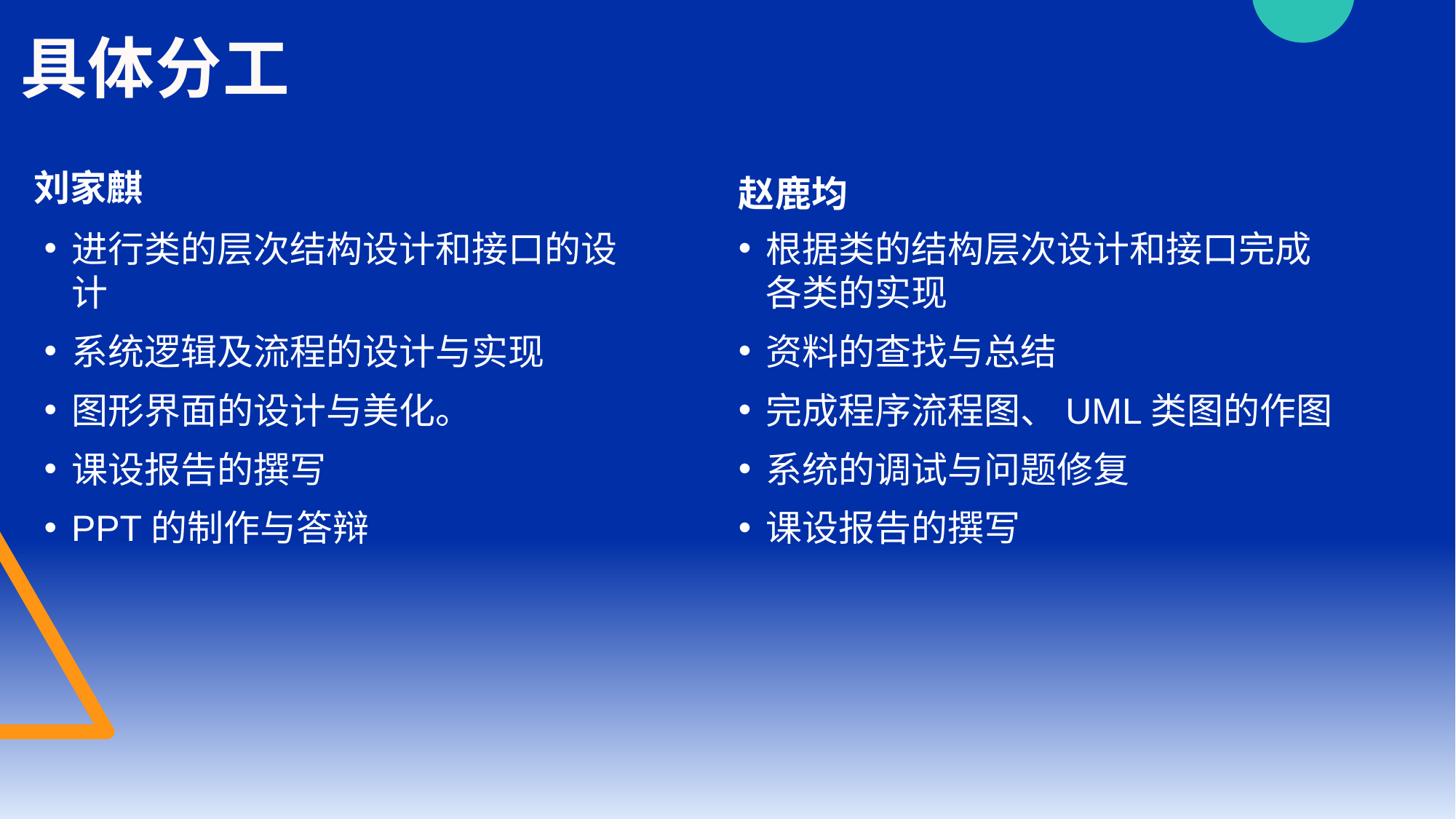

# 具体分工
刘家麒
赵鹿均
进行类的层次结构设计和接口的设计
系统逻辑及流程的设计与实现
图形界面的设计与美化。
课设报告的撰写
PPT的制作与答辩

根据类的结构层次设计和接口完成各类的实现
资料的查找与总结
完成程序流程图、UML类图的作图
系统的调试与问题修复
课设报告的撰写